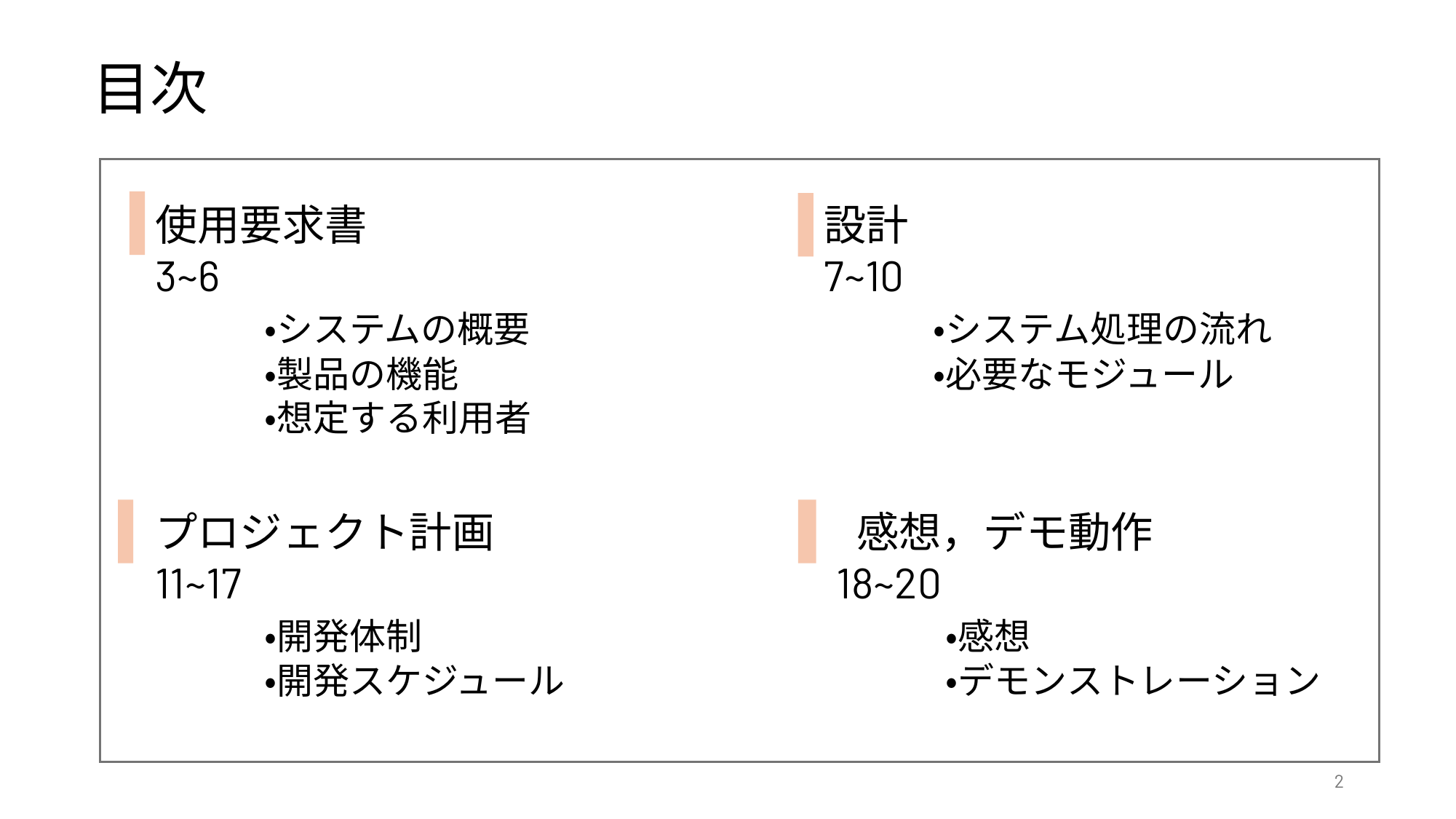

目次

使用要求書			     3~6
	・システムの概要
	・製品の機能
	・想定する利用者

設計		                        7~10
	・システム処理の流れ
	・必要なモジュール
 感想，デモ動作	         18~20
	・感想
	・デモンストレーション

プロジェクト計画                11~17
	・開発体制
	・開発スケジュール

2